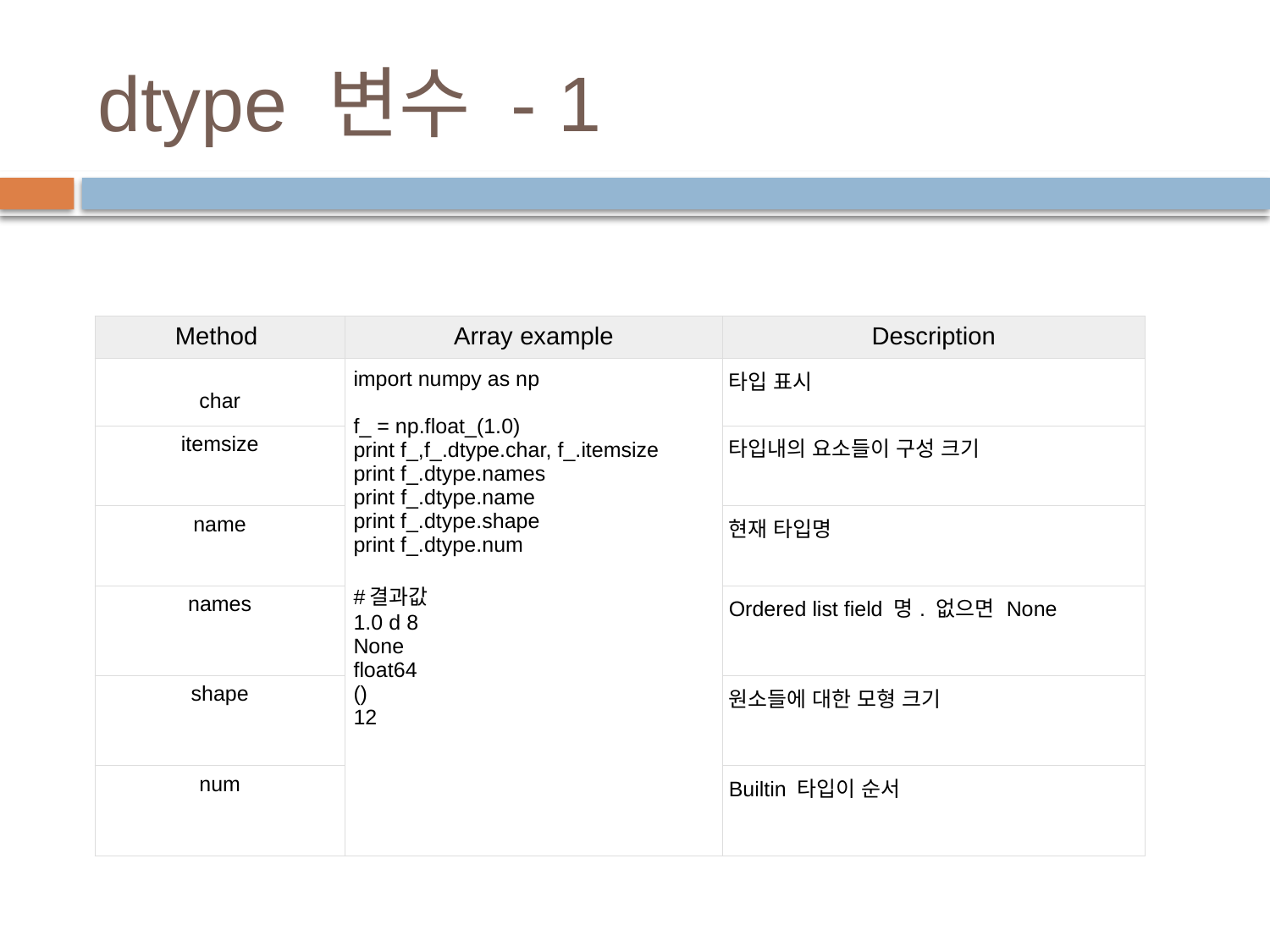

# dtype 변수 - 1
| Method | Array example | Description |
| --- | --- | --- |
| char | import numpy as np f\_ = np.float\_(1.0) print f\_,f\_.dtype.char, f\_.itemsize print f\_.dtype.names print f\_.dtype.name print f\_.dtype.shape print f\_.dtype.num #결과값 1.0 d 8 None float64 () 12 | 타입 표시 |
| itemsize |  | 타입내의 요소들이 구성 크기 |
| name |  | 현재 타입명 |
| names |  | Ordered list field 명. 없으면 None |
| shape |  | 원소들에 대한 모형 크기 |
| num |  | Builtin 타입이 순서 |